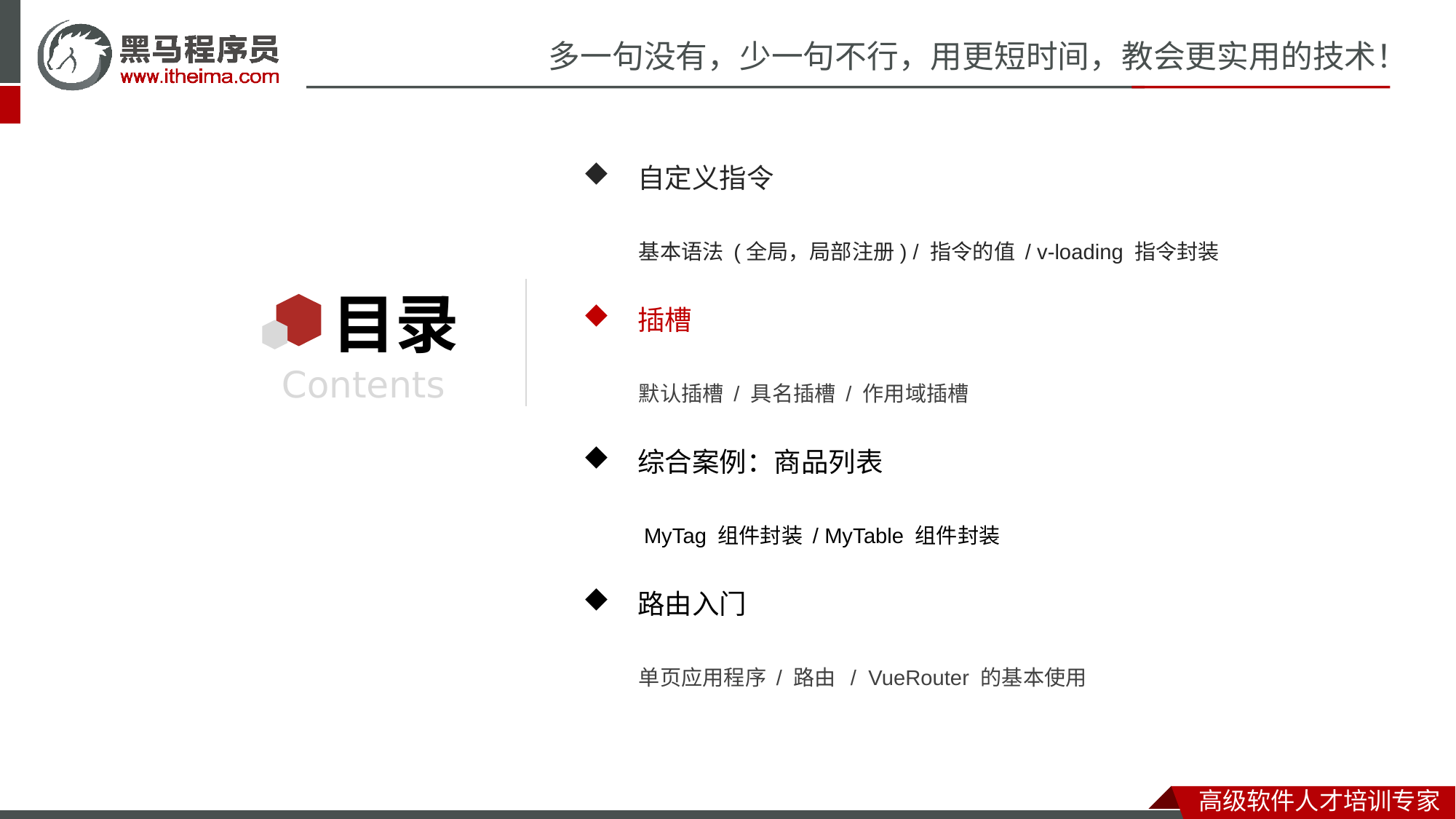

自定义指令
        基本语法 (全局，局部注册) / 指令的值 / v-loading 指令封装
插槽
        默认插槽 / 具名插槽 / 作用域插槽
综合案例：商品列表
        MyTag 组件封装 / MyTable 组件封装
路由入门
        单页应用程序 / 路由  /  VueRouter 的基本使用